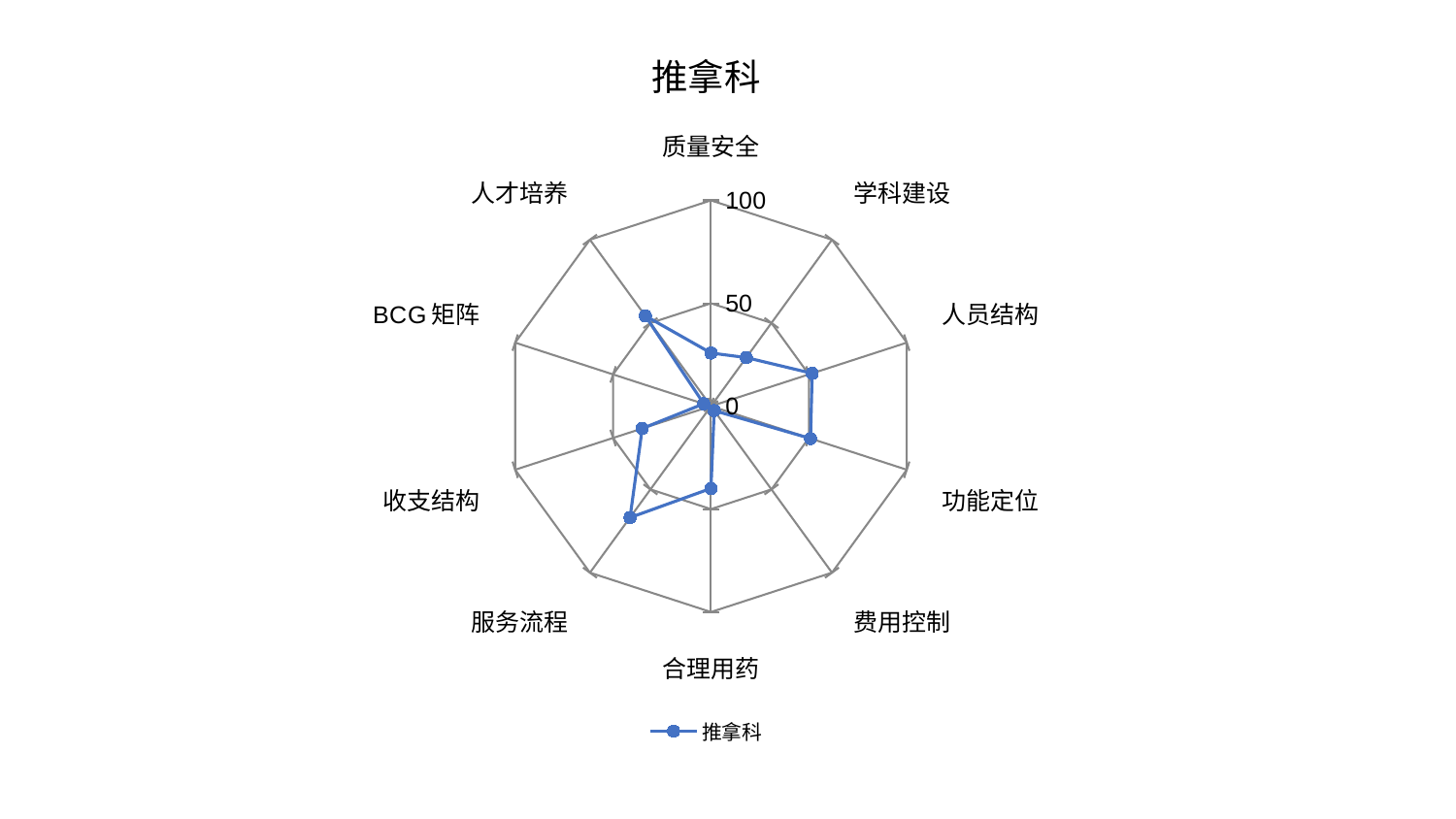

### Chart: 推拿科

| Category | 推拿科 |
|---|---|
| 质量安全 | 25.835677659712992 |
| 学科建设 | 29.203202619122614 |
| 人员结构 | 51.67722982027127 |
| 功能定位 | 50.867536625960525 |
| 费用控制 | 2.6823647316135646 |
| 合理用药 | 39.96002399511581 |
| 服务流程 | 66.89831586029081 |
| 收支结构 | 35.12139326449955 |
| BCG矩阵 | 3.707524266416295 |
| 人才培养 | 54.29292327163441 |
98